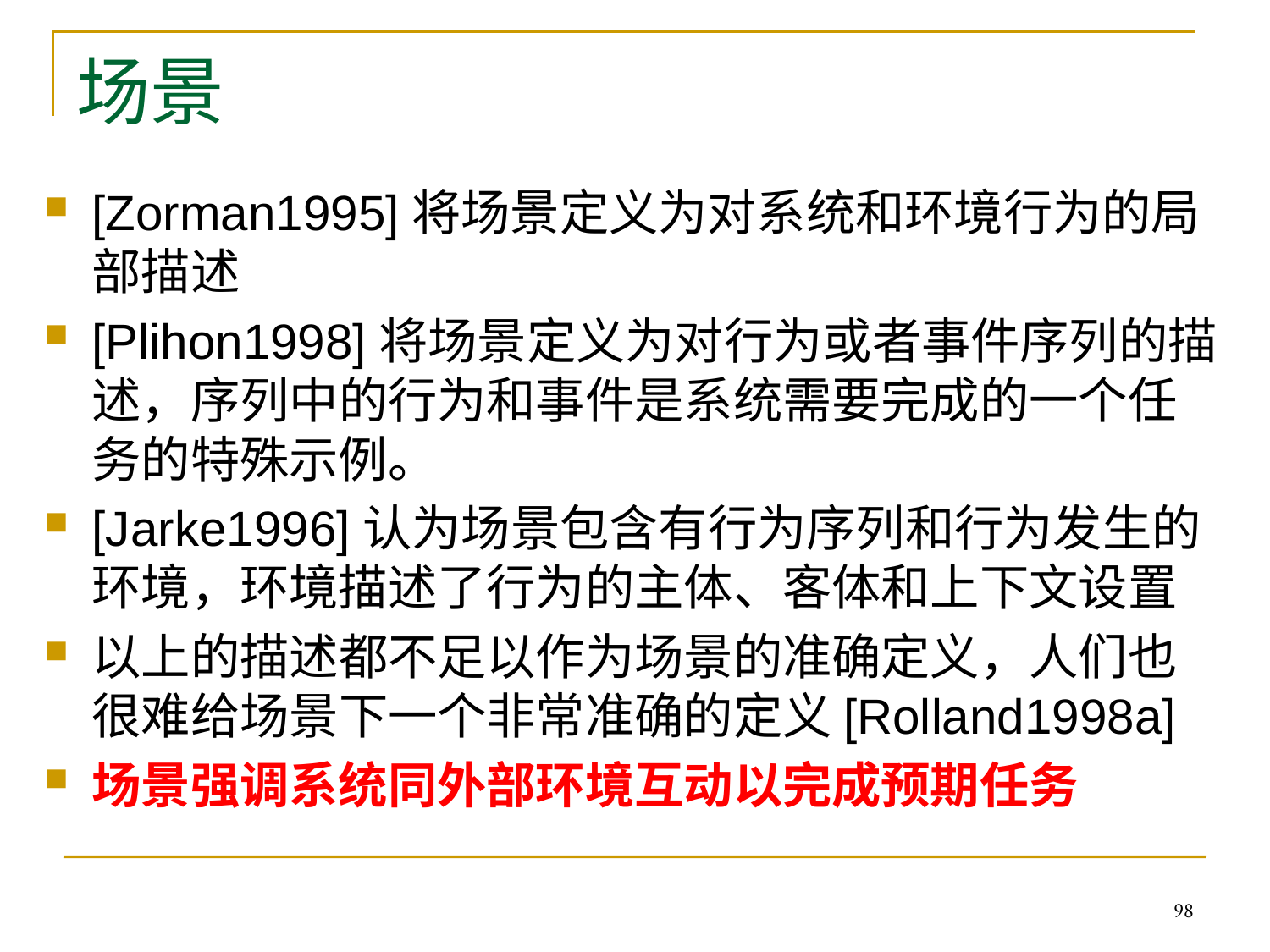

# 场景
[Zorman1995]将场景定义为对系统和环境行为的局部描述
[Plihon1998]将场景定义为对行为或者事件序列的描述，序列中的行为和事件是系统需要完成的一个任务的特殊示例。
[Jarke1996]认为场景包含有行为序列和行为发生的环境，环境描述了行为的主体、客体和上下文设置
以上的描述都不足以作为场景的准确定义，人们也很难给场景下一个非常准确的定义[Rolland1998a]
场景强调系统同外部环境互动以完成预期任务
98